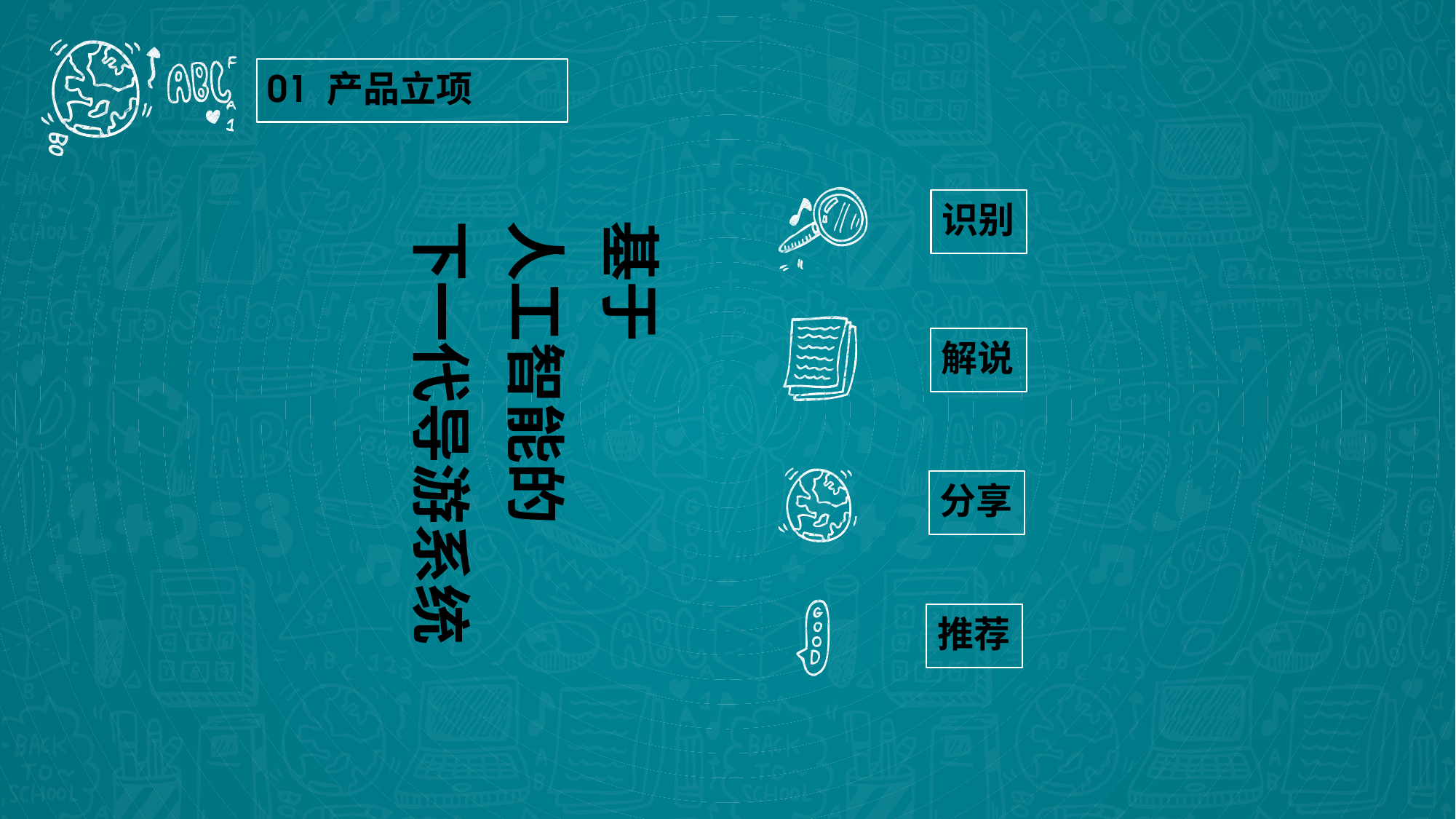

01 产品立项

识别
基于
人工智能的
下一代导游系统

解说

分享

推荐